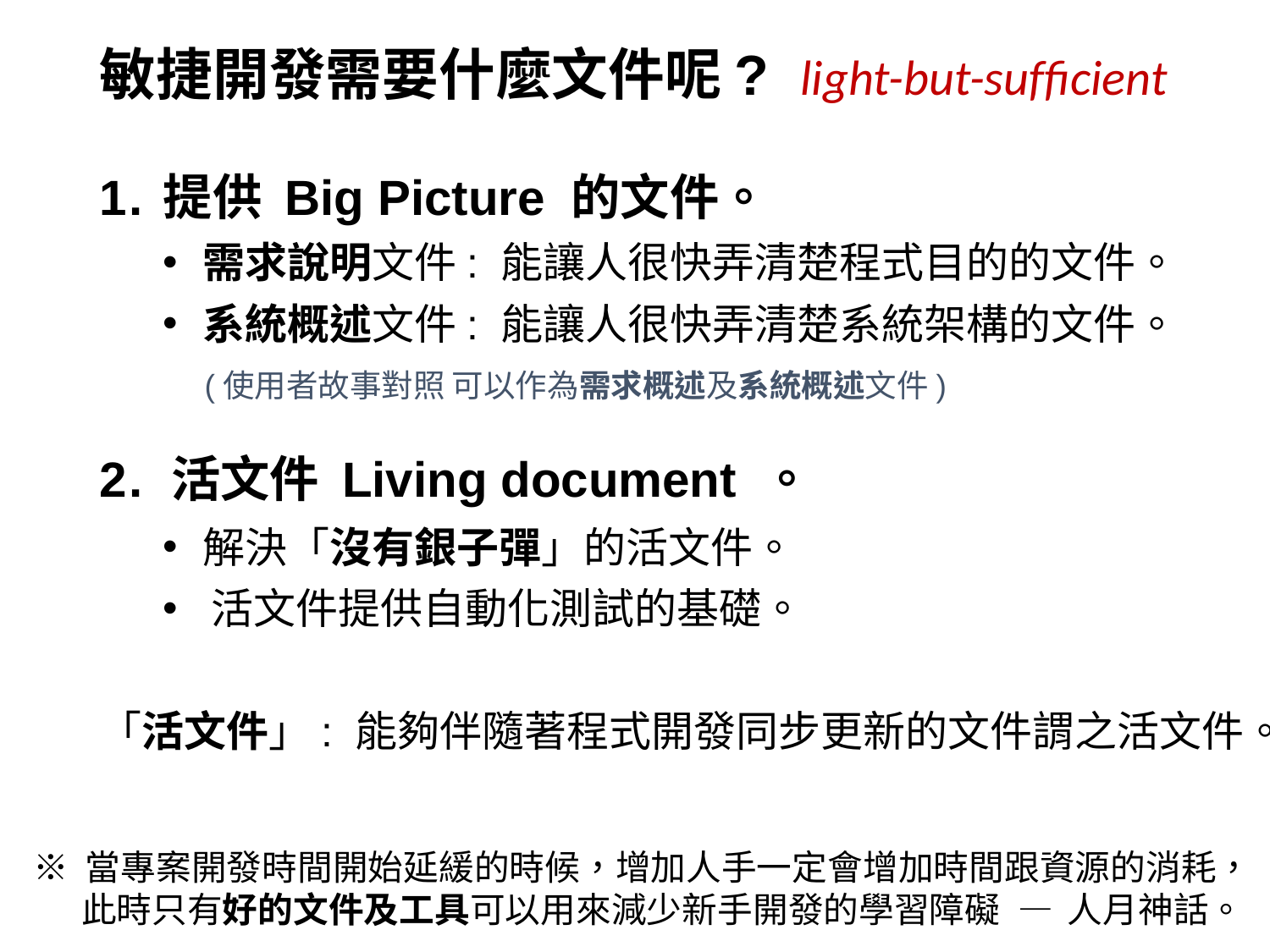

敏捷開發需要什麼文件呢?  light-but-sufﬁcient
提供 Big Picture 的文件。
需求說明文件: 能讓人很快弄清楚程式目的的文件。
系統概述文件: 能讓人很快弄清楚系統架構的文件。
   (使用者故事對照 可以作為需求概述及系統概述文件)Story Mapping 是最佳的文件之一)
活文件 Living document 。
解決「沒有銀子彈」的活文件。
活文件提供自動化測試的基礎。

「活文件」: 能夠伴隨著程式開發同步更新的文件謂之活文件。

※ 當專案開發時間開始延緩的時候，增加人手一定會增加時間跟資源的消耗，
     此時只有好的文件及工具可以用來減少新手開發的學習障礙　—　人月神話。